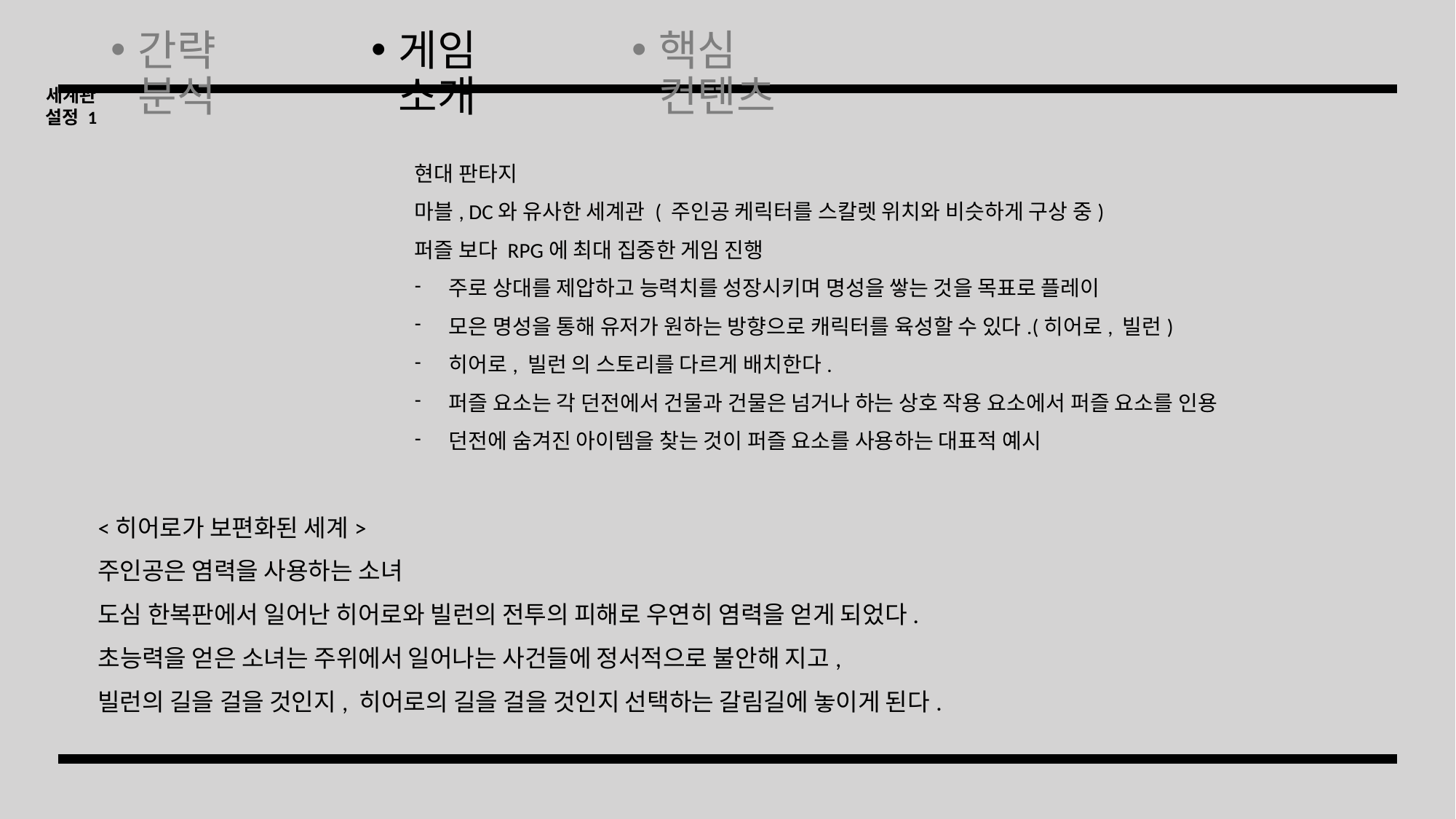

간략 분석
게임 소개
핵심 컨텐츠
세계관
설정 1
현대 판타지
마블, DC와 유사한 세계관 ( 주인공 케릭터를 스칼렛 위치와 비슷하게 구상 중)
퍼즐 보다 RPG에 최대 집중한 게임 진행
주로 상대를 제압하고 능력치를 성장시키며 명성을 쌓는 것을 목표로 플레이
모은 명성을 통해 유저가 원하는 방향으로 캐릭터를 육성할 수 있다.(히어로, 빌런)
히어로, 빌런 의 스토리를 다르게 배치한다.
퍼즐 요소는 각 던전에서 건물과 건물은 넘거나 하는 상호 작용 요소에서 퍼즐 요소를 인용
던전에 숨겨진 아이템을 찾는 것이 퍼즐 요소를 사용하는 대표적 예시

<히어로가 보편화된 세계>
주인공은 염력을 사용하는 소녀
도심 한복판에서 일어난 히어로와 빌런의 전투의 피해로 우연히 염력을 얻게 되었다.
초능력을 얻은 소녀는 주위에서 일어나는 사건들에 정서적으로 불안해 지고,
빌런의 길을 걸을 것인지, 히어로의 길을 걸을 것인지 선택하는 갈림길에 놓이게 된다.